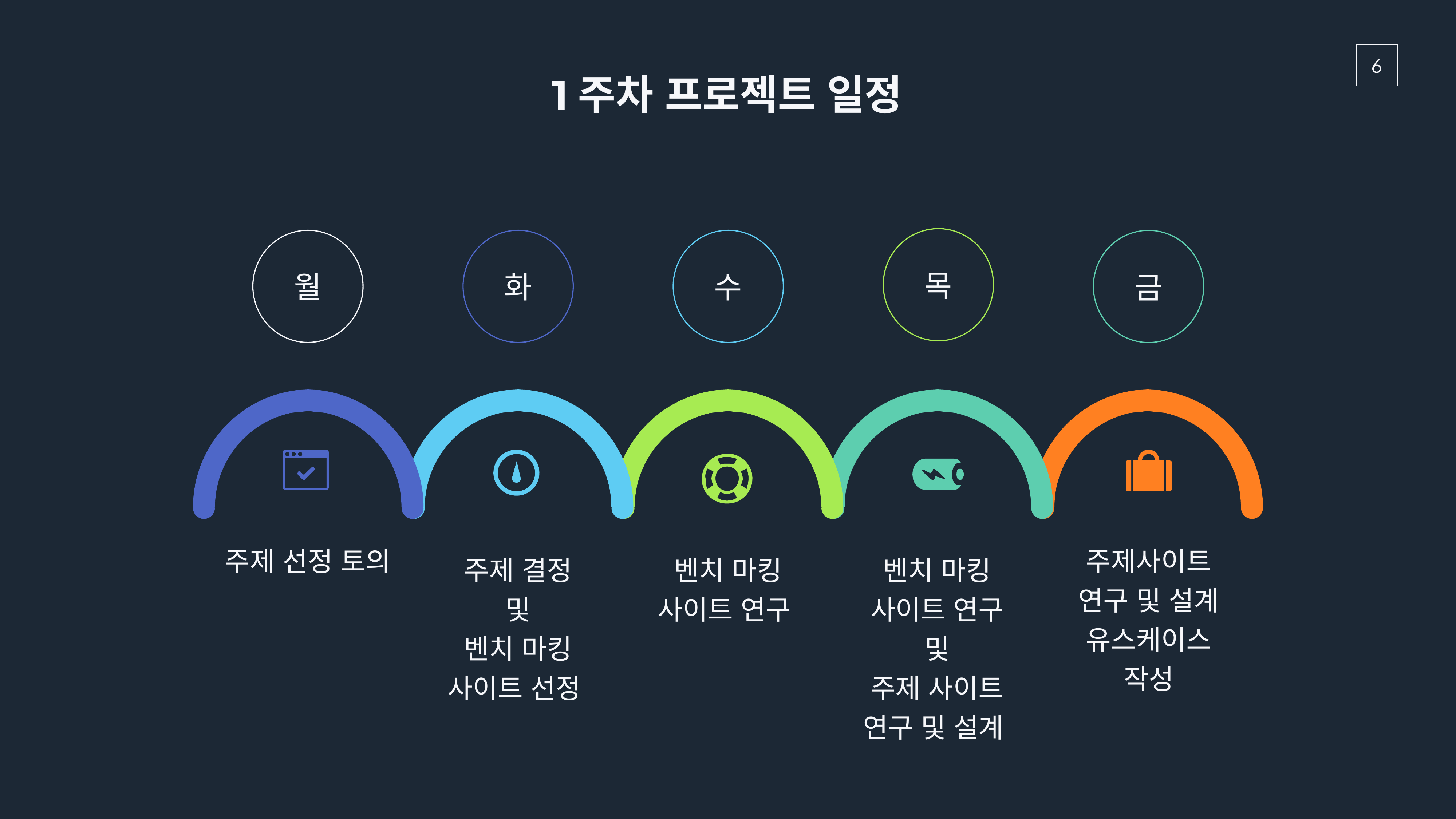

1주차 프로젝트 일정
목
월
화
수
금

주제 선정 토의

주제사이트
연구 및 설계
유스케이스 작성
주제 결정
및
벤치 마킹 사이트 선정

벤치 마킹 사이트 연구
벤치 마킹 사이트 연구
및
주제 사이트
연구 및 설계